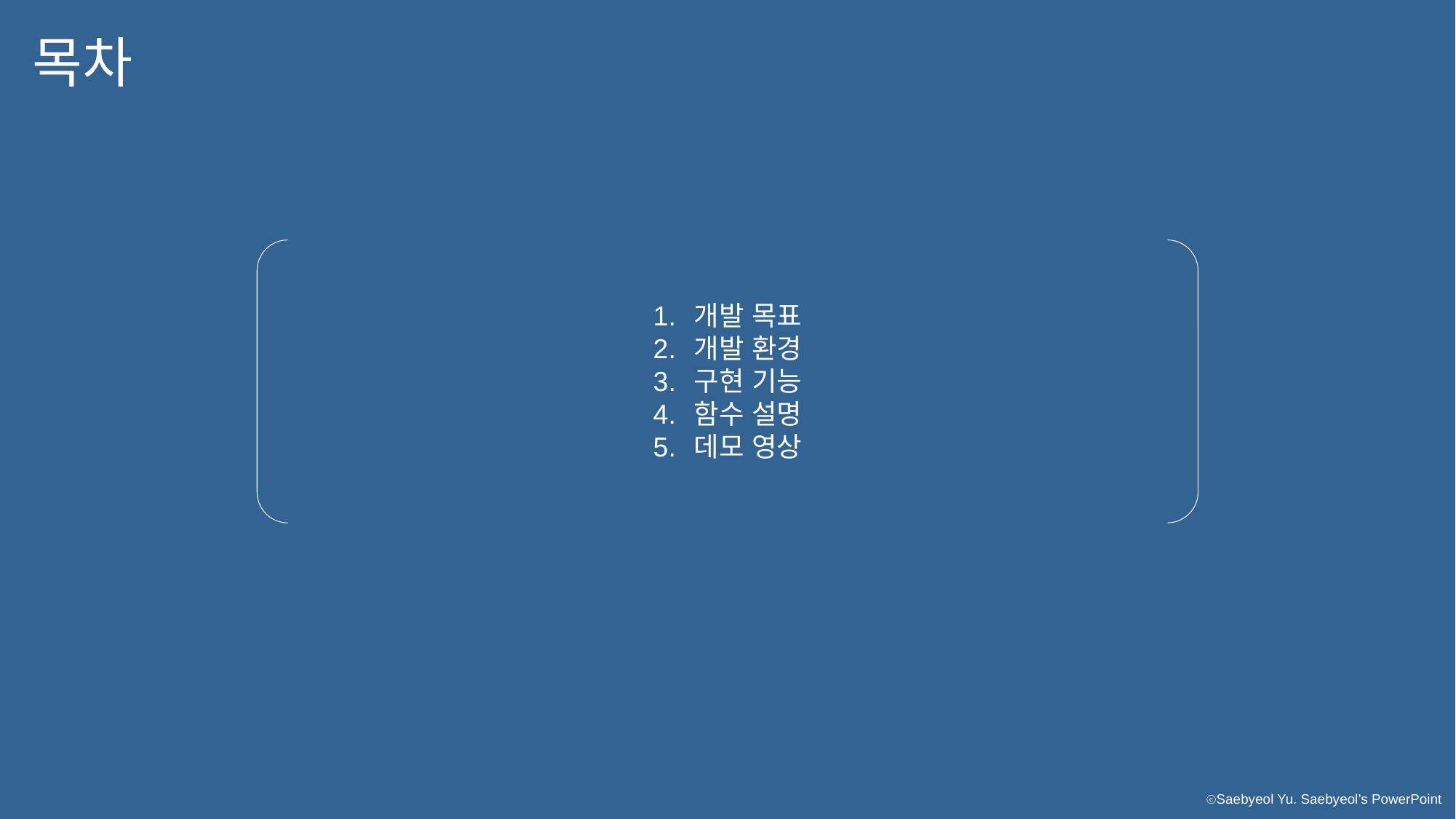

목차

개발 목표
개발 환경
구현 기능
함수 설명
데모 영상